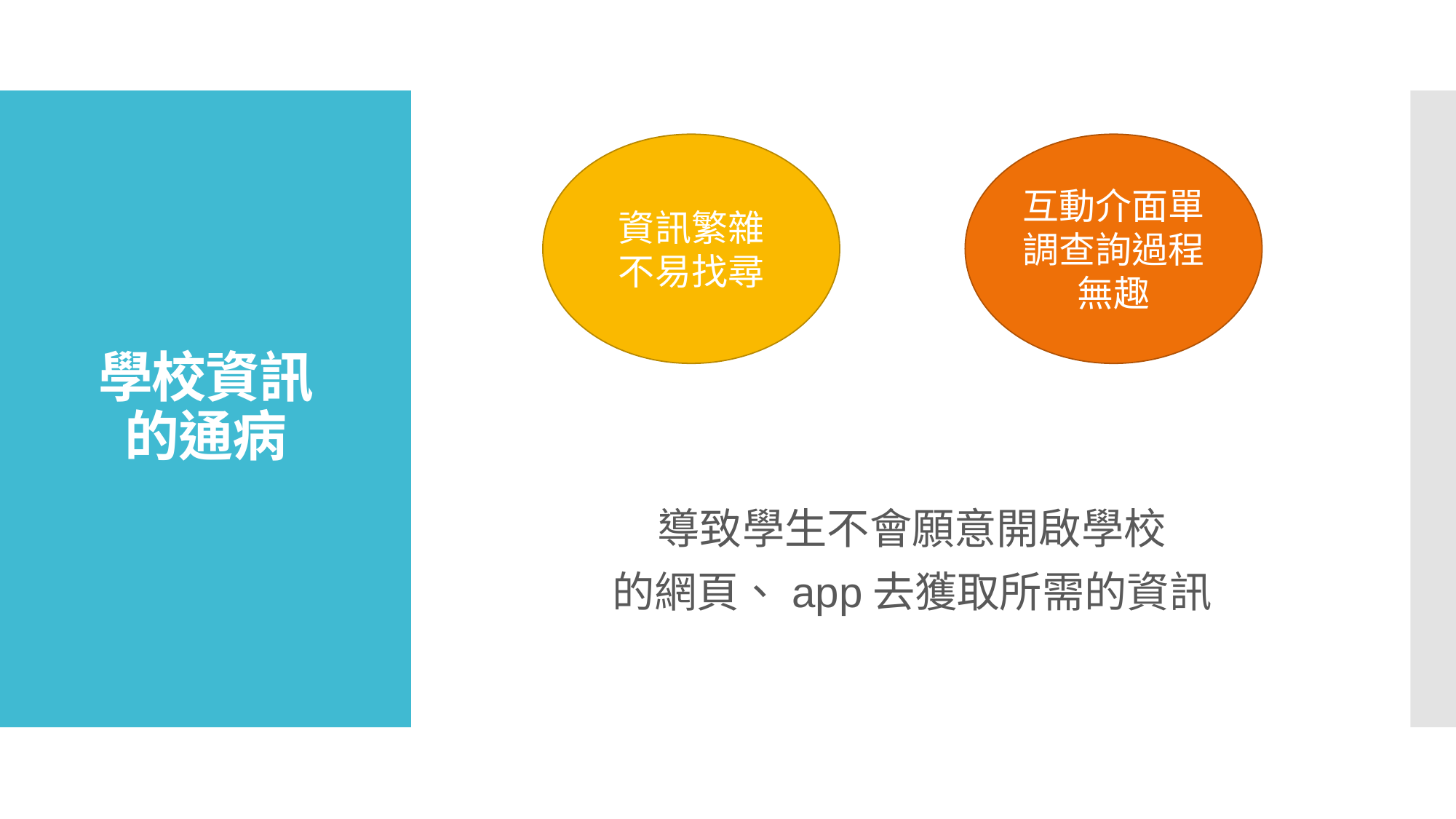

# 學校資訊 的通病
資訊繁雜
不易找尋
互動介面單調查詢過程無趣
導致學生不會願意開啟學校
的網頁、app去獲取所需的資訊